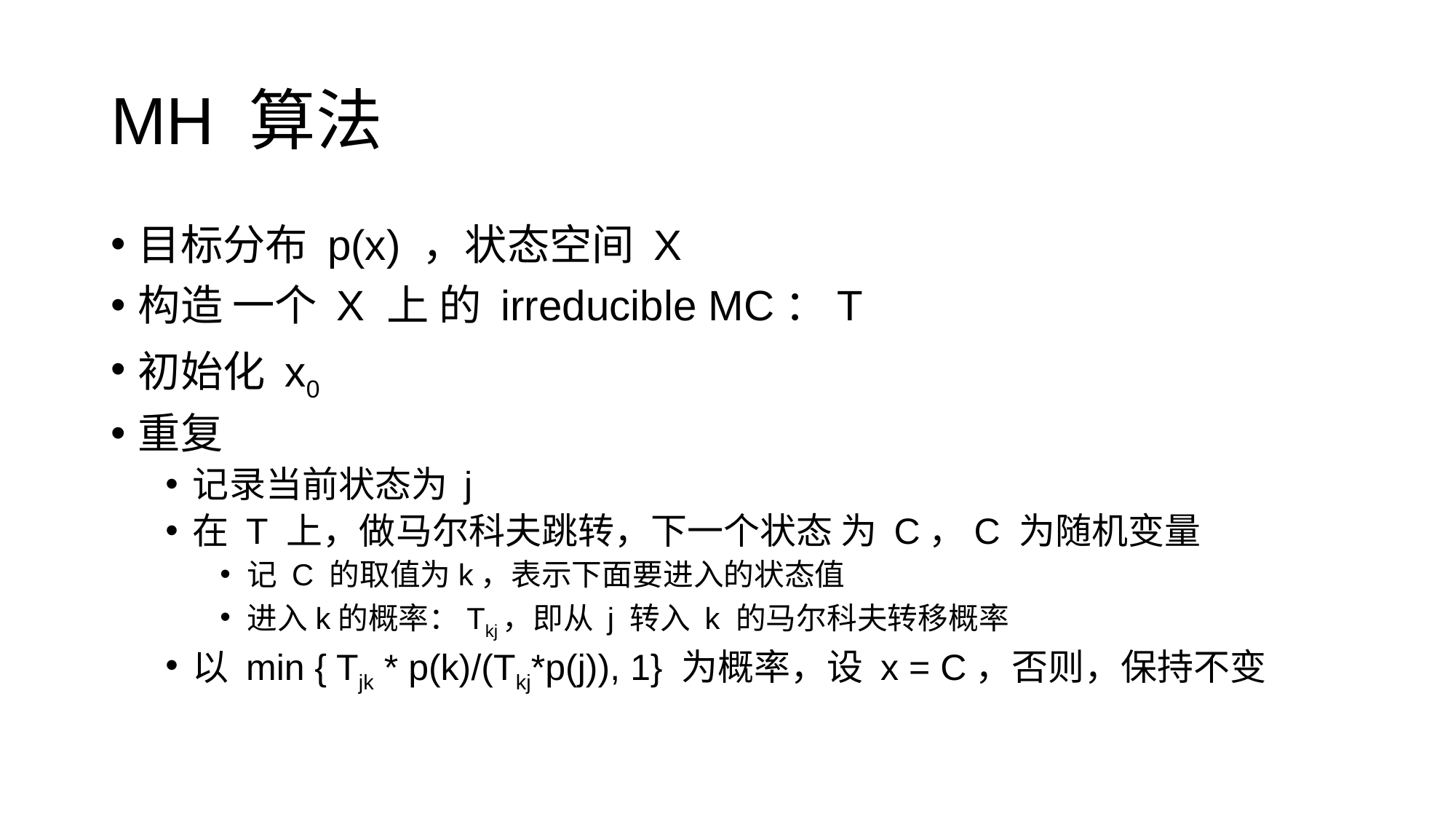

# MH 算法
目标分布 p(x) ，状态空间 X
构造 一个 X 上 的 irreducible MC：T
初始化 x0
重复
记录当前状态为 j
在 T 上，做马尔科夫跳转，下一个状态 为 C，C 为随机变量
记 C 的取值为k，表示下面要进入的状态值
进入k的概率：Tkj，即从 j 转入 k 的马尔科夫转移概率
以 min { Tjk * p(k)/(Tkj*p(j)), 1} 为概率，设 x = C，否则，保持不变